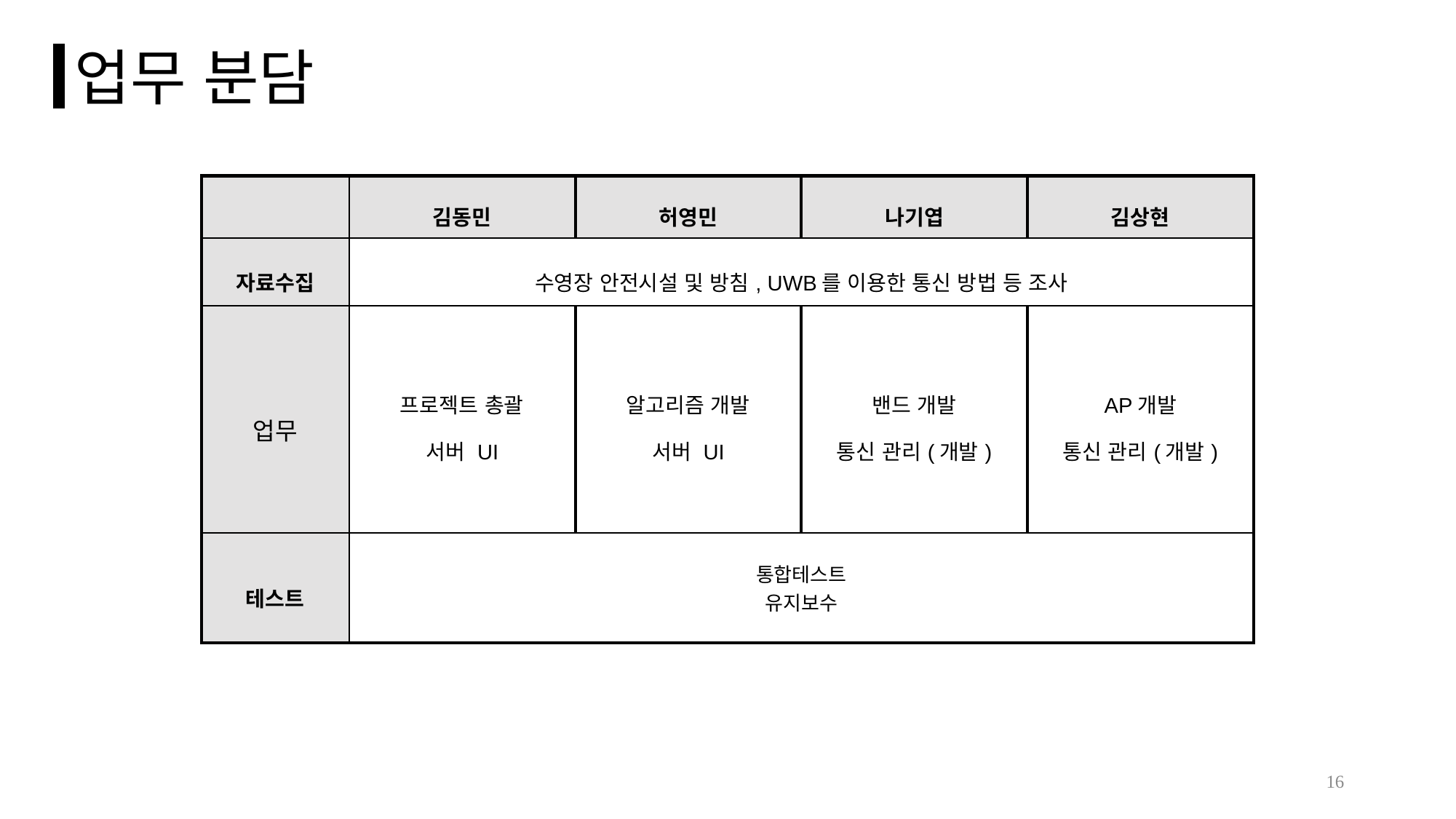

업무 분담

|  | 김동민 | 허영민 | 나기엽 | 김상현 |
| --- | --- | --- | --- | --- |
| 자료수집 | 수영장 안전시설 및 방침, UWB를 이용한 통신 방법 등 조사 |  |  |  |
| 업무 | 프로젝트 총괄 서버 UI | 알고리즘 개발 서버 UI | 밴드 개발 통신 관리(개발) | AP개발 통신 관리(개발) |
| 테스트 | 통합테스트 유지보수 |  |  |  |
16